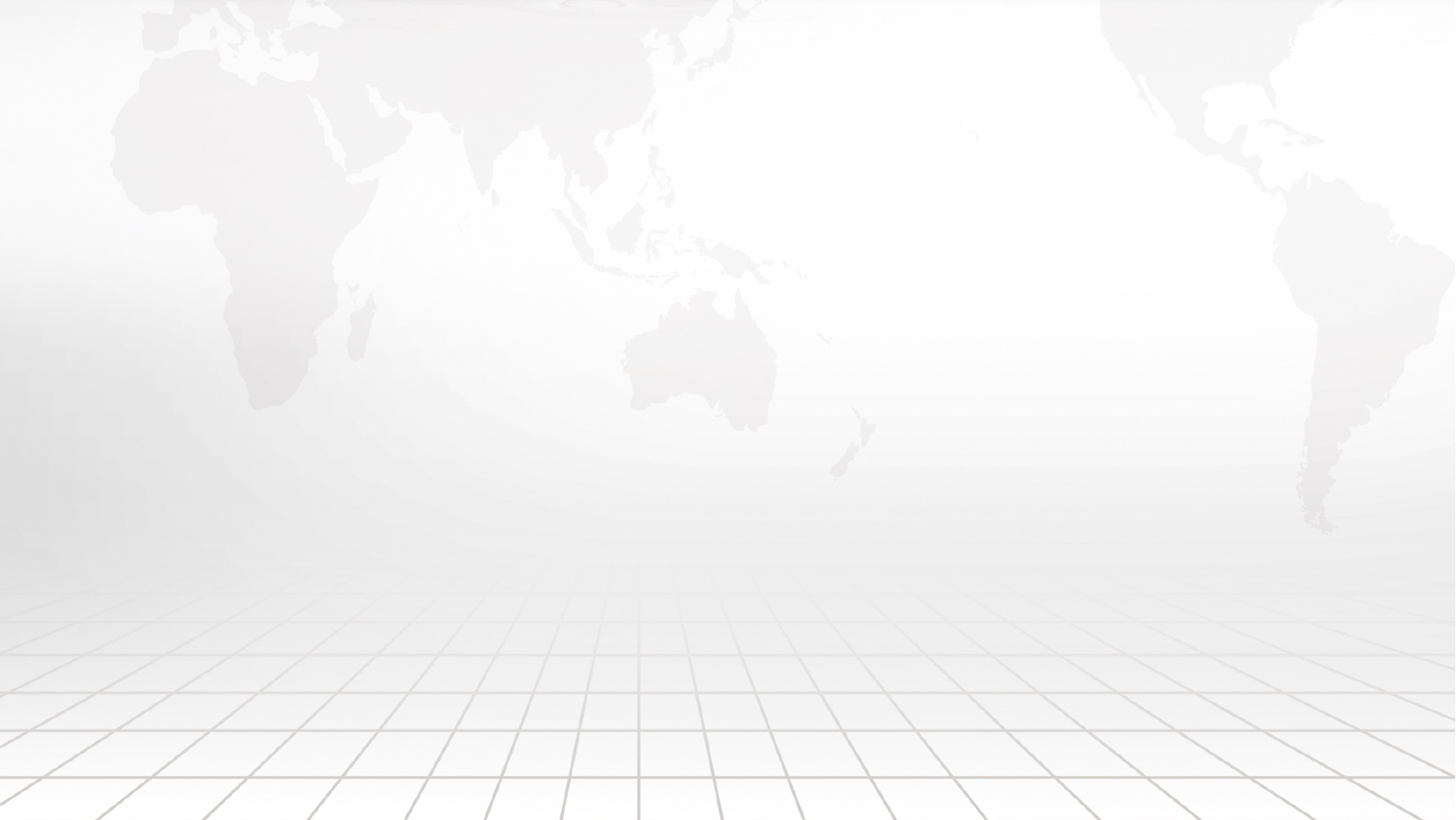

例7.3	在8254中，利用读回命令，读回计数器1的16位计数值和状态字，计数值存入CX，状态字存入BL，设地址同例7.1，请写出程序段。